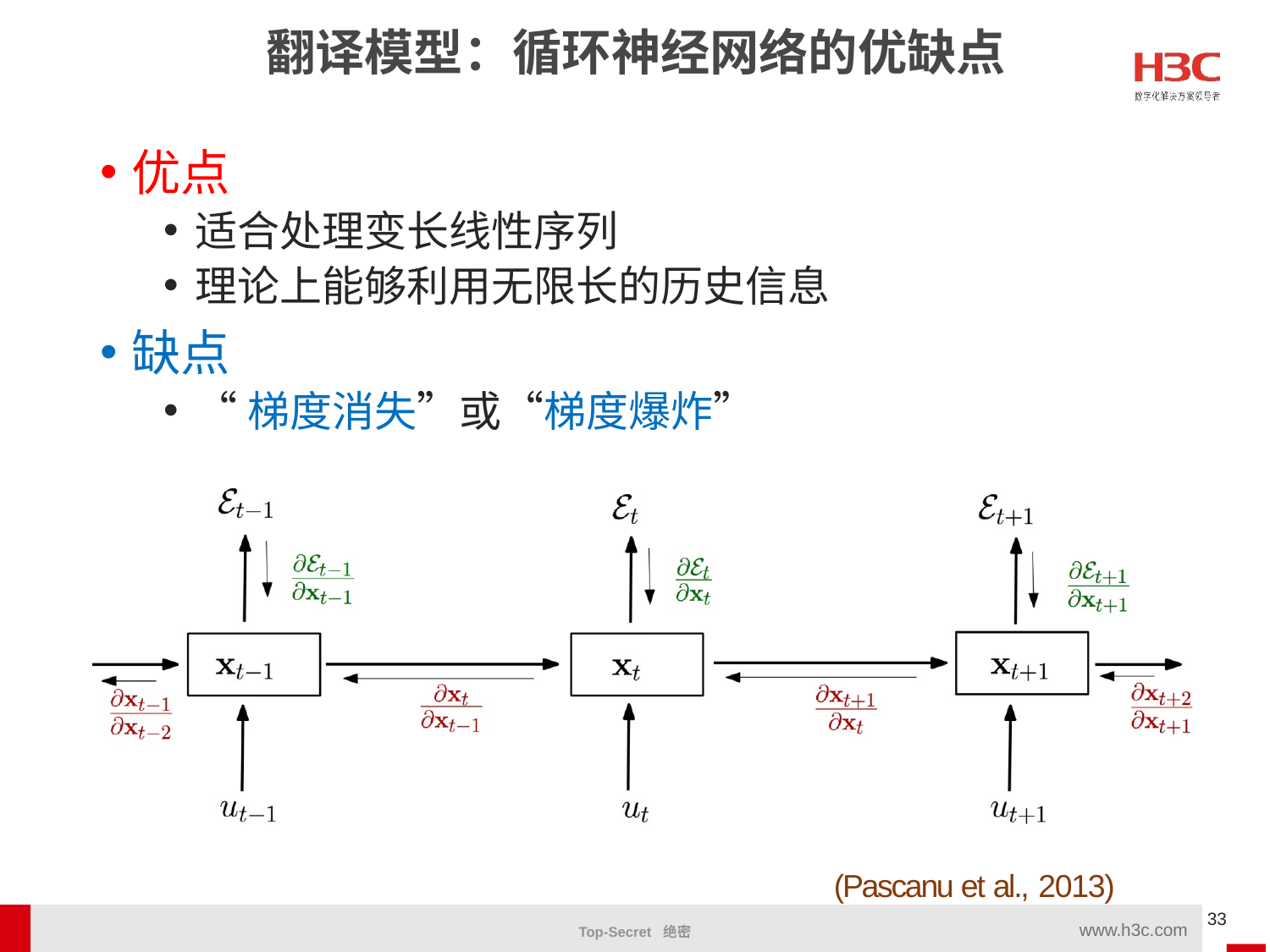

翻译模型：循环神经网络的优缺点
优点
适合处理变长线性序列
理论上能够利用无限长的历史信息
缺点
“梯度消失”或“梯度爆炸”

(Pascanu et al., 2013)